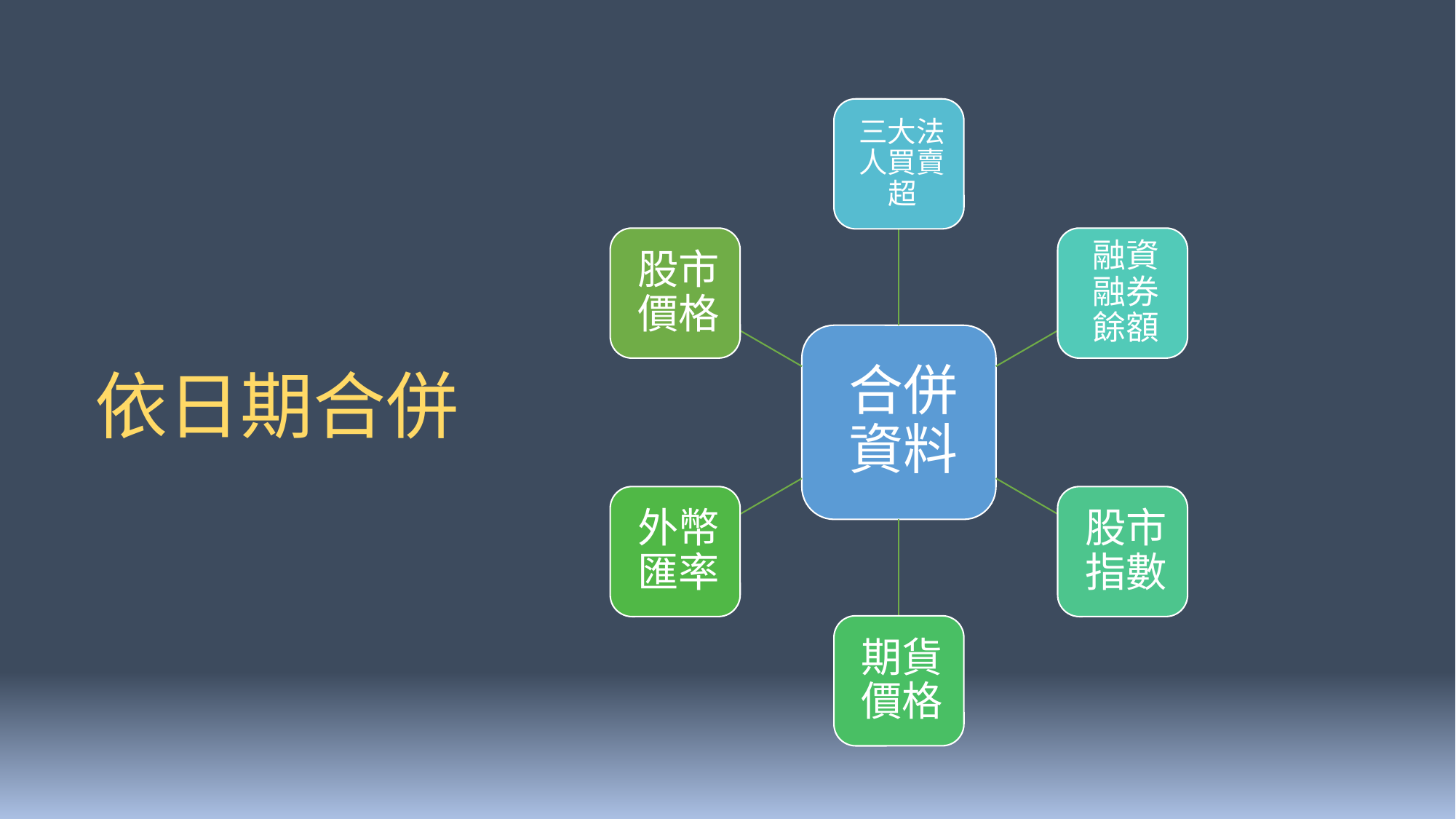

合併資料
三大法人買賣超
融資融券餘額
股市指數
期貨價格
外幣匯率
股市價格
依日期合併